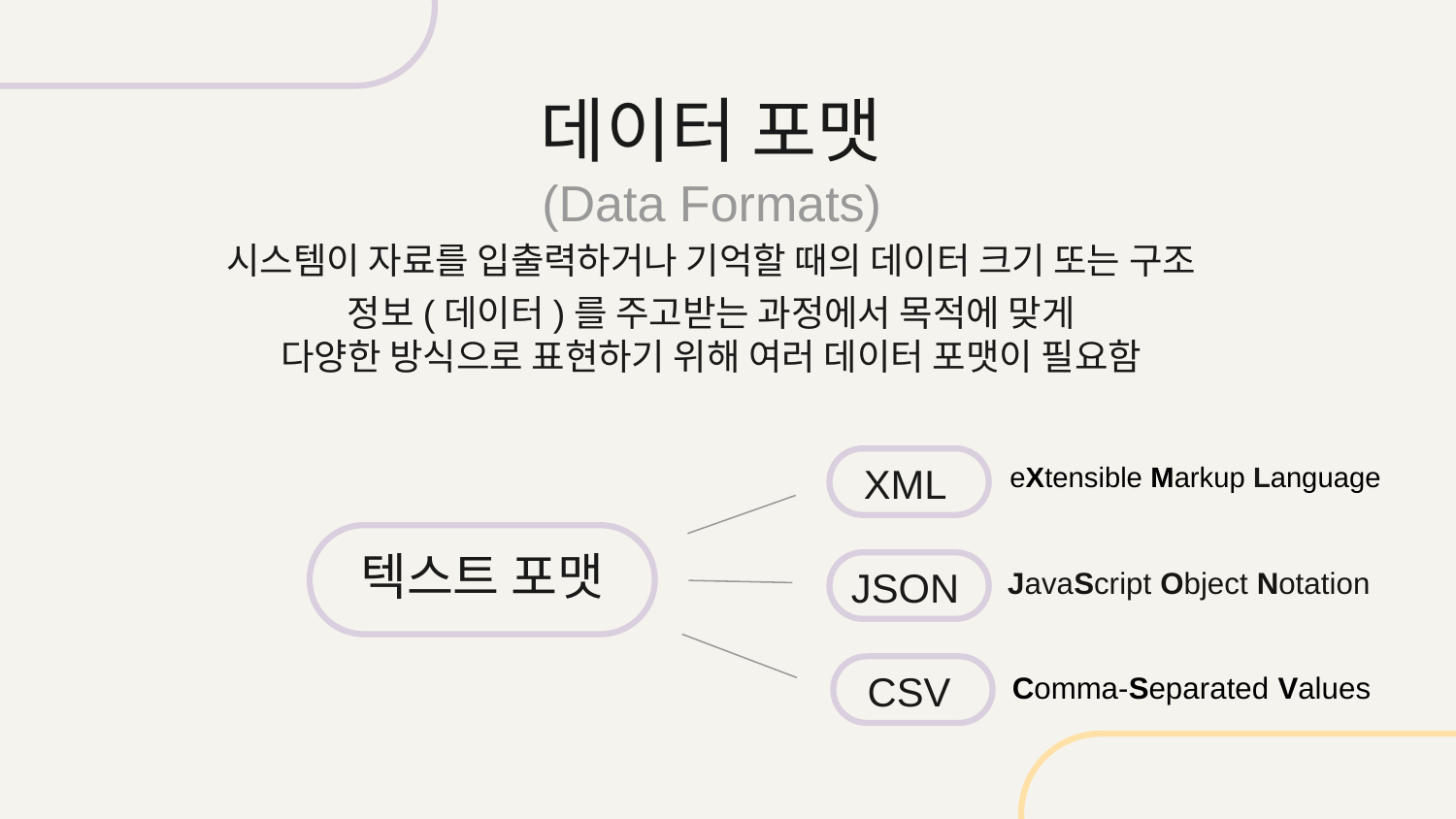

# 데이터 포맷
(Data Formats)
시스템이 자료를 입출력하거나 기억할 때의 데이터 크기 또는 구조
정보(데이터)를 주고받는 과정에서 목적에 맞게
다양한 방식으로 표현하기 위해 여러 데이터 포맷이 필요함
XML
eXtensible Markup Language

텍스트 포맷
JSON
JavaScript Object Notation

CSV
Comma-Separated Values